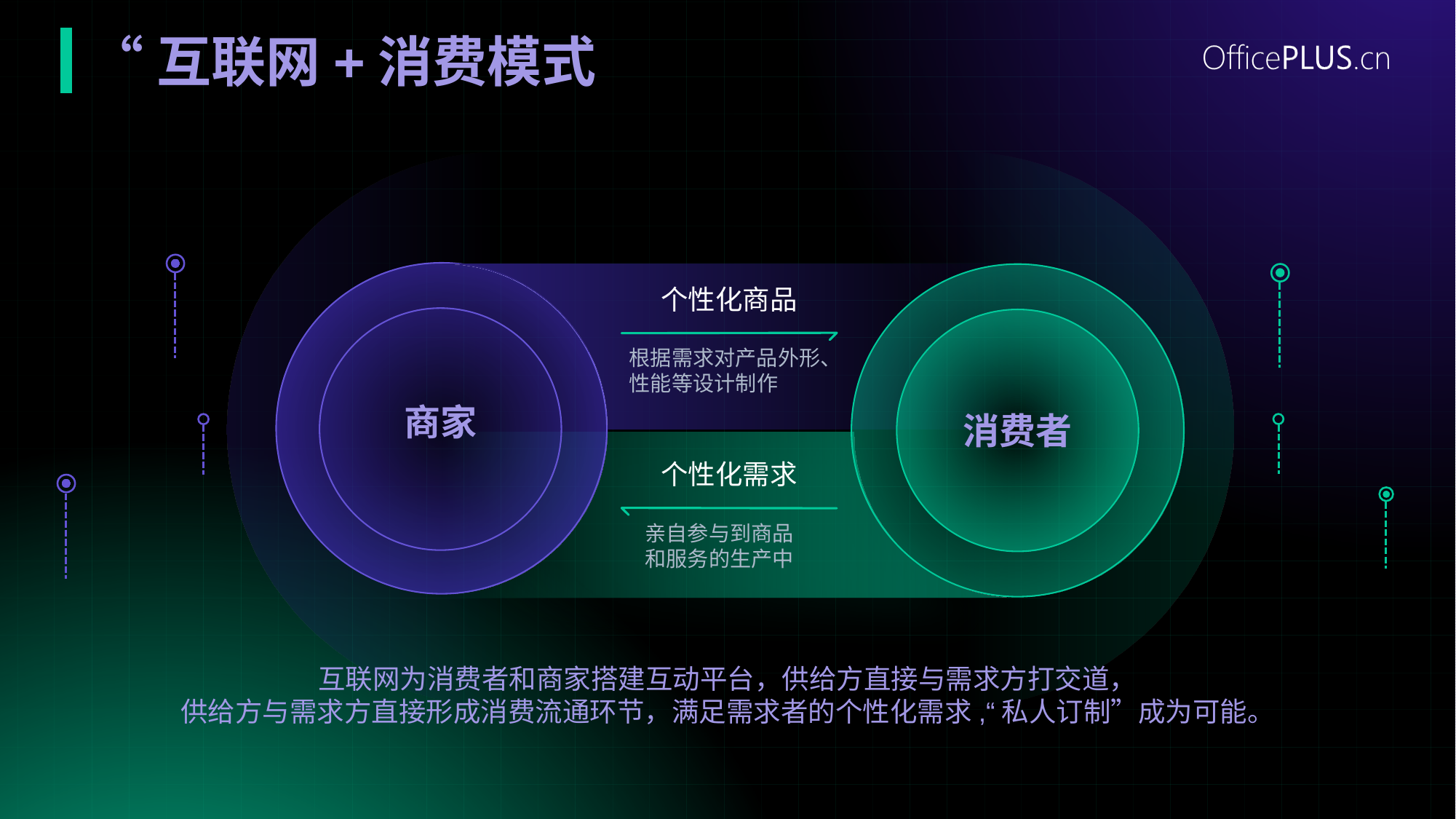

# “互联网+消费模式

个性化商品

根据需求对产品外形、性能等设计制作
商家
消费者

个性化需求

亲自参与到商品
和服务的生产中
互联网为消费者和商家搭建互动平台，供给方直接与需求方打交道，
供给方与需求方直接形成消费流通环节，满足需求者的个性化需求,“私人订制”成为可能。